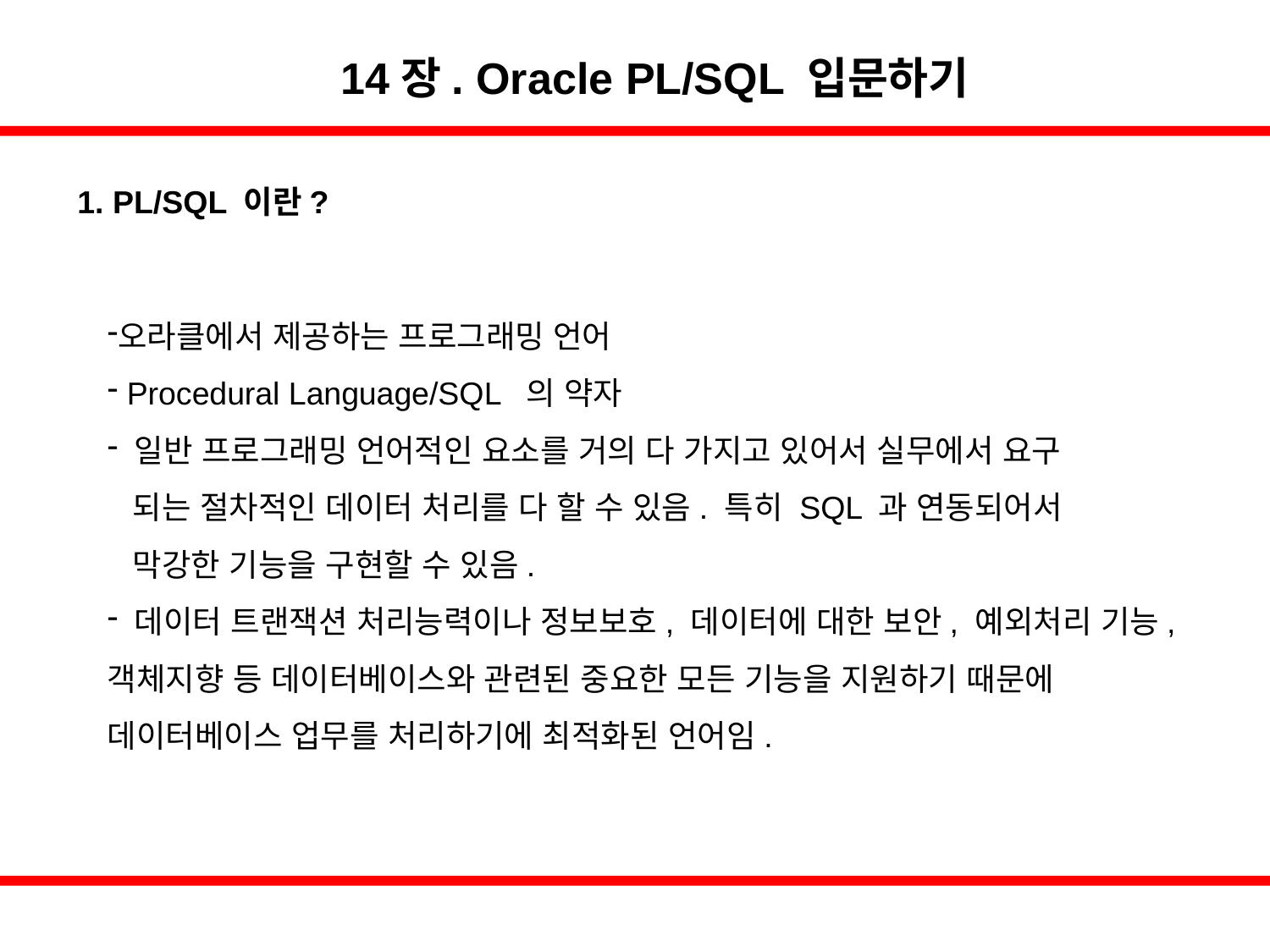

14장. Oracle PL/SQL 입문하기

1. PL/SQL 이란?
오라클에서 제공하는 프로그래밍 언어
 Procedural Language/SQL  의 약자
 일반 프로그래밍 언어적인 요소를 거의 다 가지고 있어서 실무에서 요구
  되는 절차적인 데이터 처리를 다 할 수 있음. 특히 SQL 과 연동되어서
  막강한 기능을 구현할 수 있음.
 데이터 트랜잭션 처리능력이나 정보보호, 데이터에 대한 보안, 예외처리 기능, 객체지향 등 데이터베이스와 관련된 중요한 모든 기능을 지원하기 때문에 데이터베이스 업무를 처리하기에 최적화된 언어임.